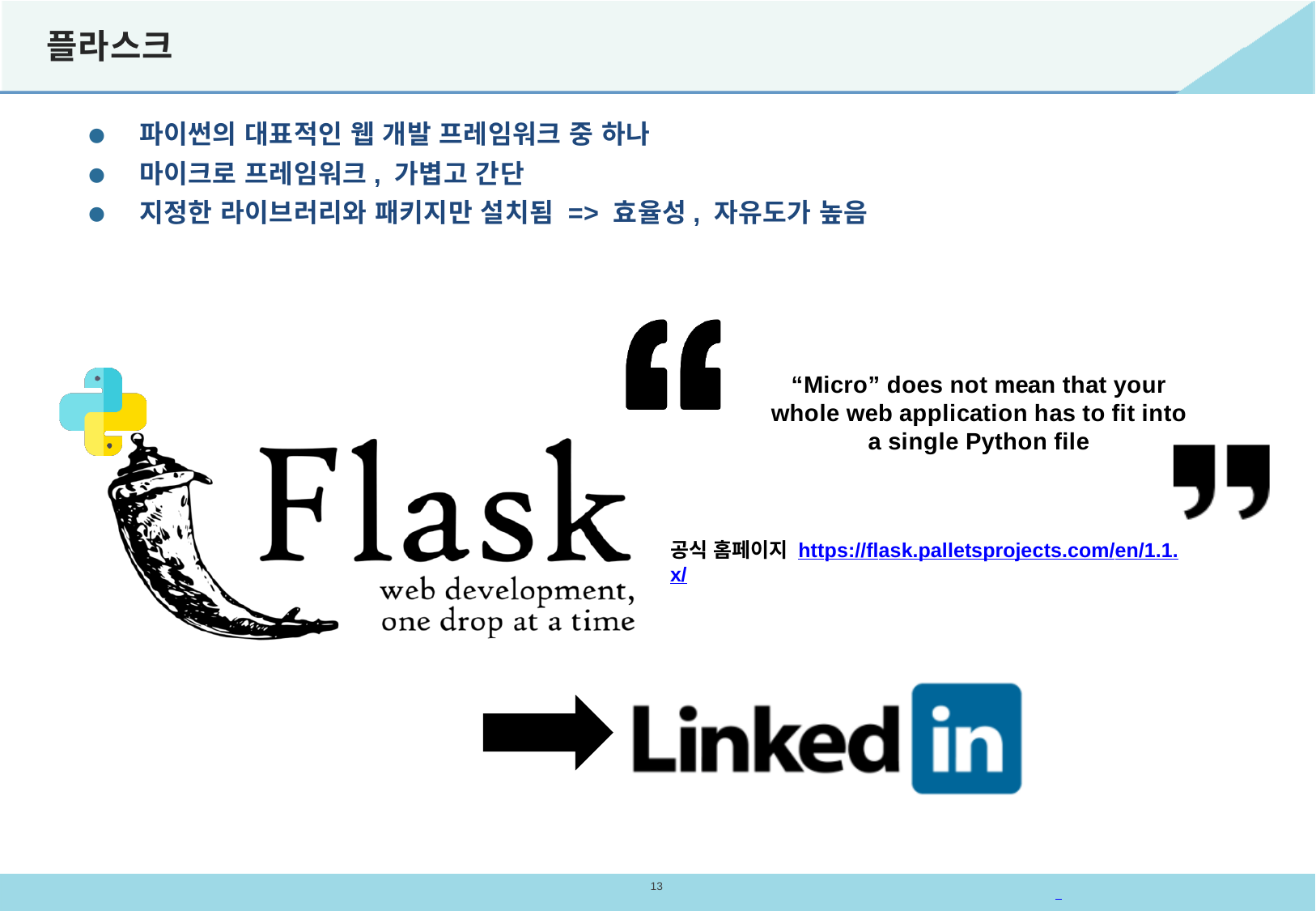

# 플라스크
⚫ 파이썬의 대표적인 웹 개발 프레임워크 중 하나
⚫ 마이크로 프레임워크, 가볍고 간단
⚫ 지정한 라이브러리와 패키지만 설치됨 => 효율성, 자유도가 높음

“Micro” does not mean that your whole web application has to fit into a single Python file

공식 홈페이지 https://flask.palletsprojects.com/en/1.1.x/